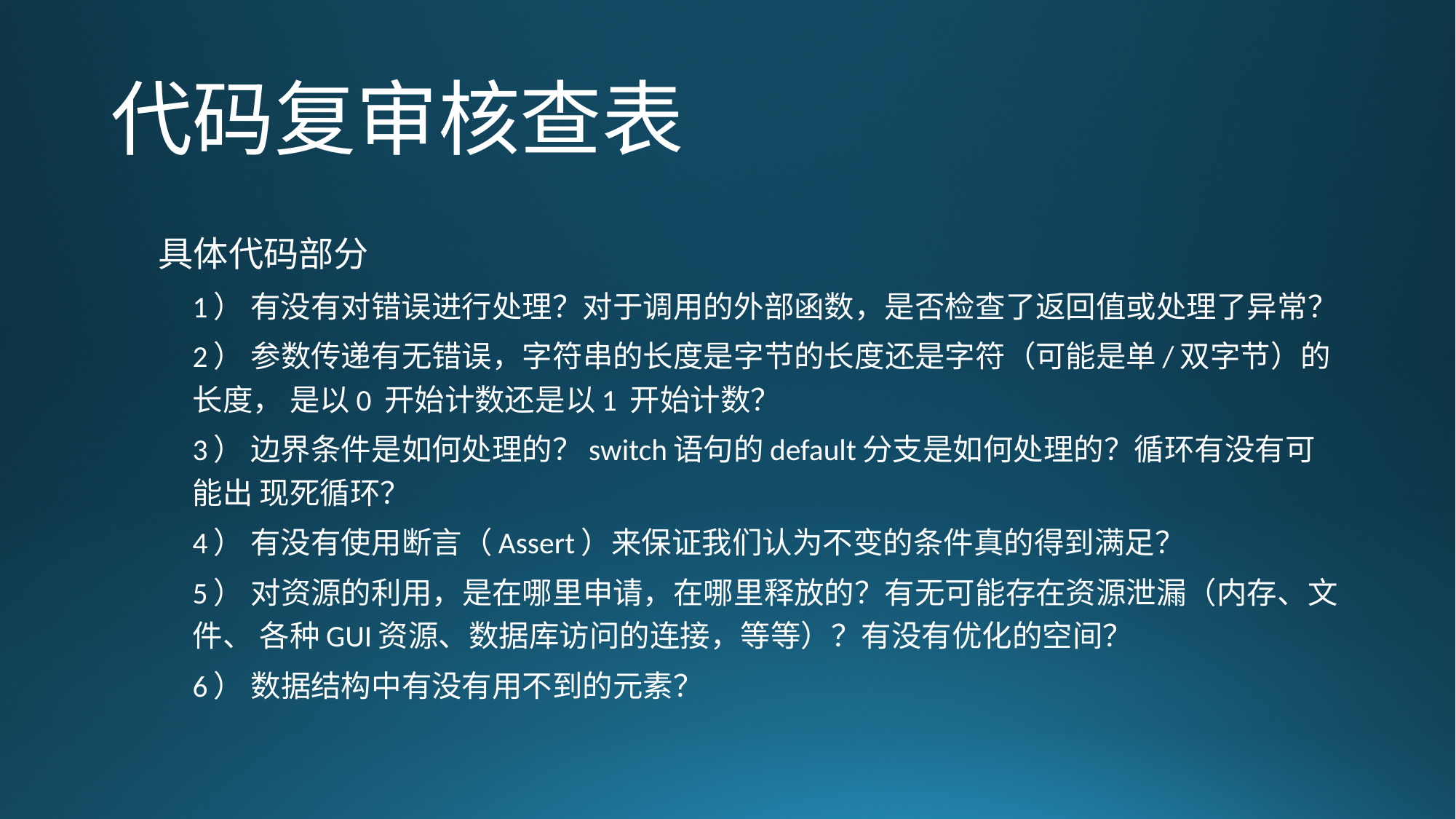

# 代码复审核查表
具体代码部分
1） 有没有对错误进行处理？对于调用的外部函数，是否检查了返回值或处理了异常？
2） 参数传递有无错误，字符串的长度是字节的长度还是字符（可能是单/双字节）的长度， 是以0 开始计数还是以1 开始计数？
3） 边界条件是如何处理的？switch语句的default分支是如何处理的？循环有没有可能出 现死循环？
4） 有没有使用断言（Assert）来保证我们认为不变的条件真的得到满足？
5） 对资源的利用，是在哪里申请，在哪里释放的？有无可能存在资源泄漏（内存、文件、 各种GUI资源、数据库访问的连接，等等）？有没有优化的空间？
6） 数据结构中有没有用不到的元素？